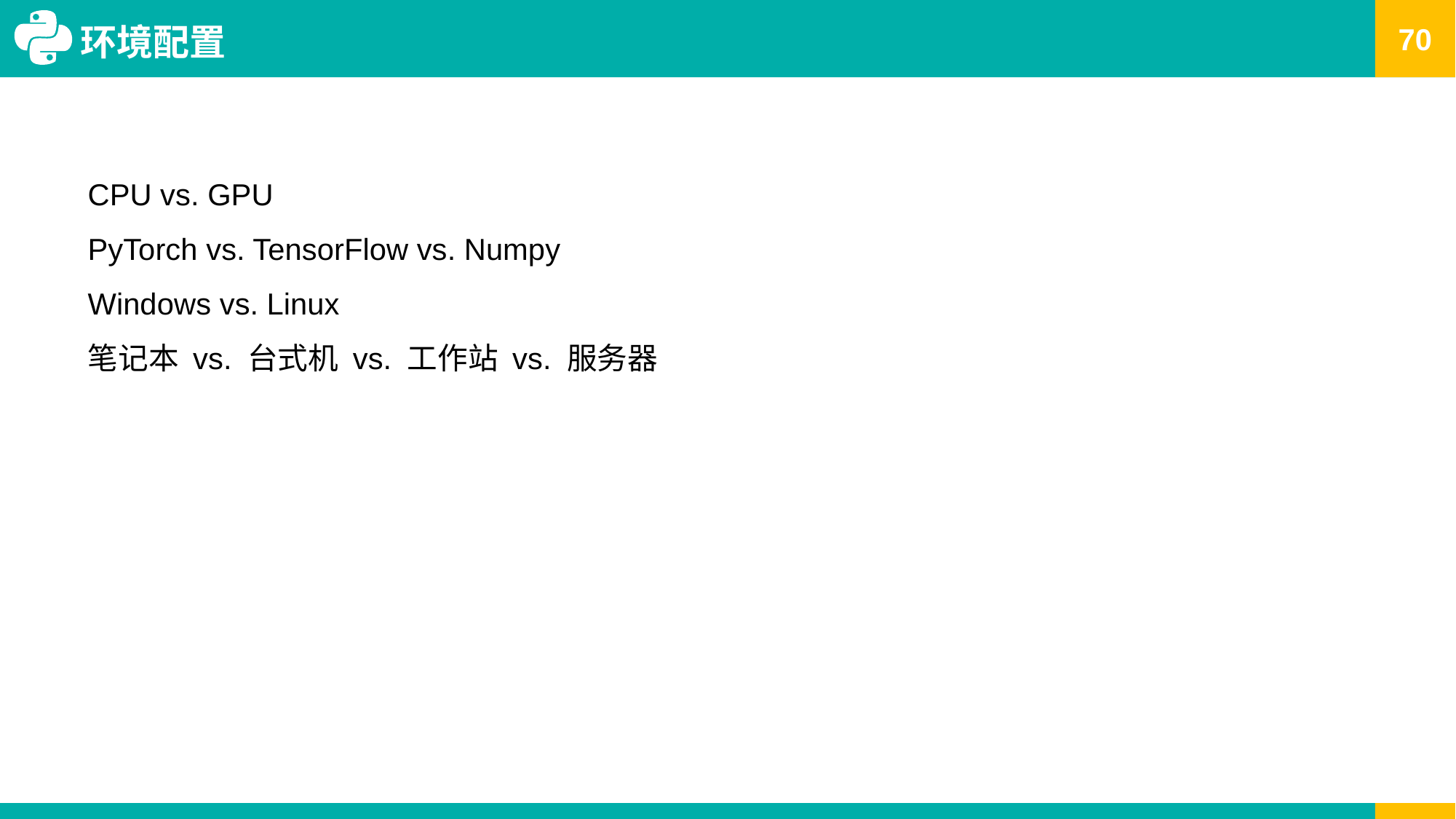

# 环境配置
CPU vs. GPU
PyTorch vs. TensorFlow vs. Numpy
Windows vs. Linux
笔记本 vs. 台式机 vs. 工作站 vs. 服务器